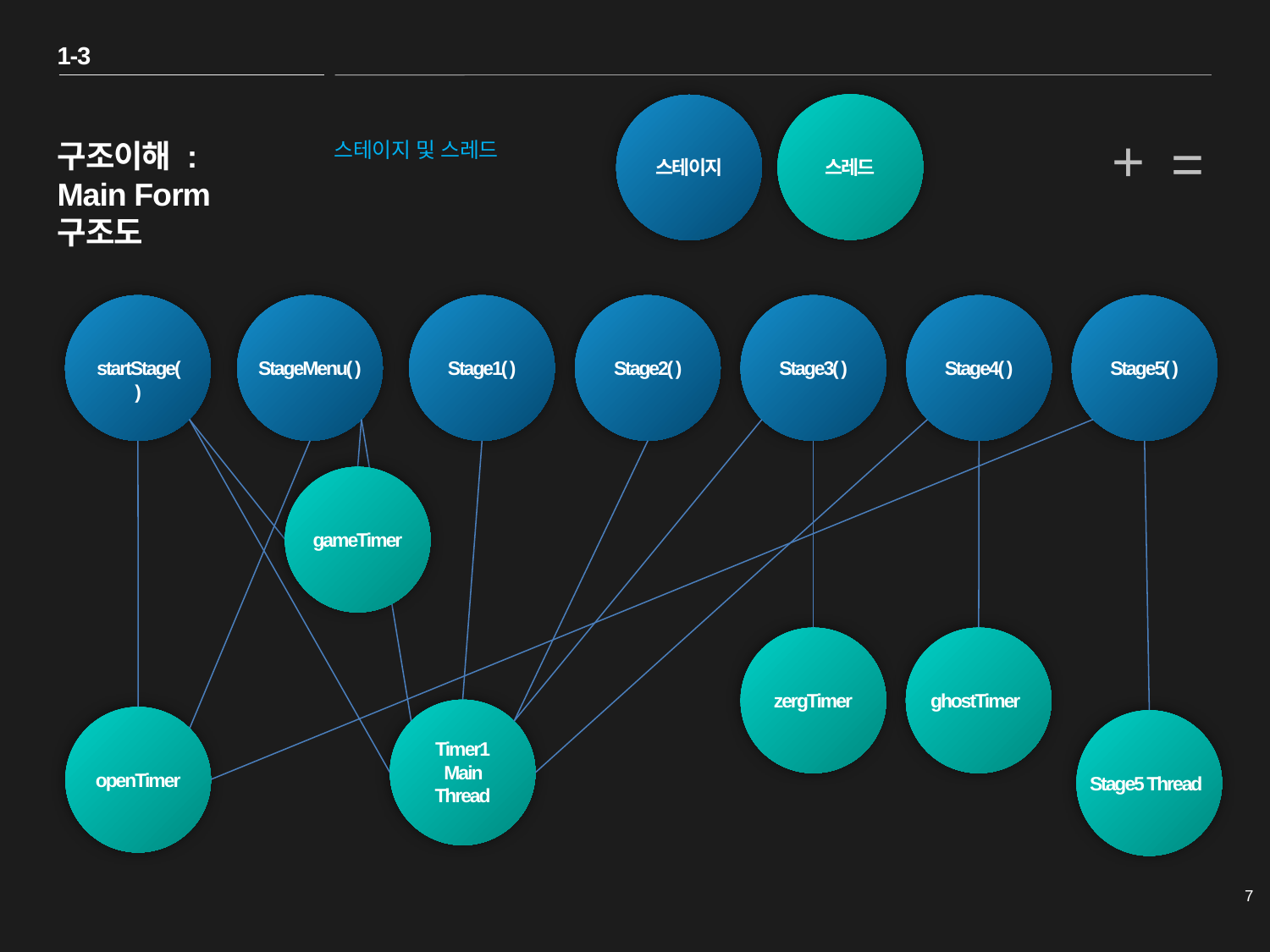

1-3

+
=
구조이해 :
Main Form 구조도
스테이지 및 스레드
스레드
스테이지

startStage( )
StageMenu( )
Stage1( )
Stage2( )
Stage3( )
Stage4( )
Stage5( )

gameTimer

zergTimer
ghostTimer

Timer1
Main Thread
openTimer
Stage5 Thread
7